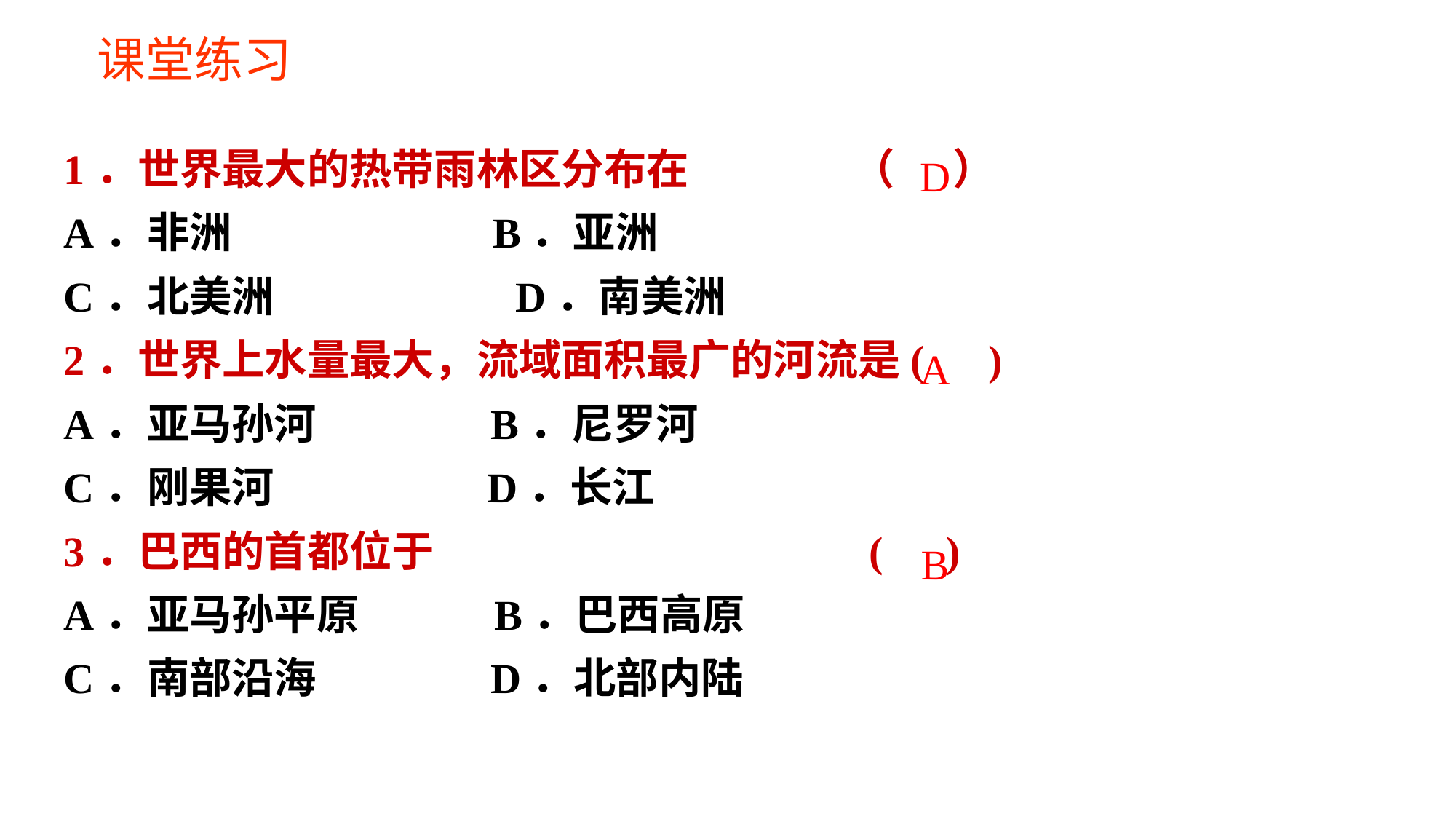

课堂练习
1．世界最大的热带雨林区分布在                 （      ）
A．非洲                          B．亚洲
C．北美洲                        D．南美洲
2．世界上水量最大，流域面积最广的河流是(      )
A．亚马孙河                 B．尼罗河
C．刚果河                     D．长江
3．巴西的首都位于                                            (      )
A．亚马孙平原             B．巴西高原
C．南部沿海                 D．北部内陆
D
A
B